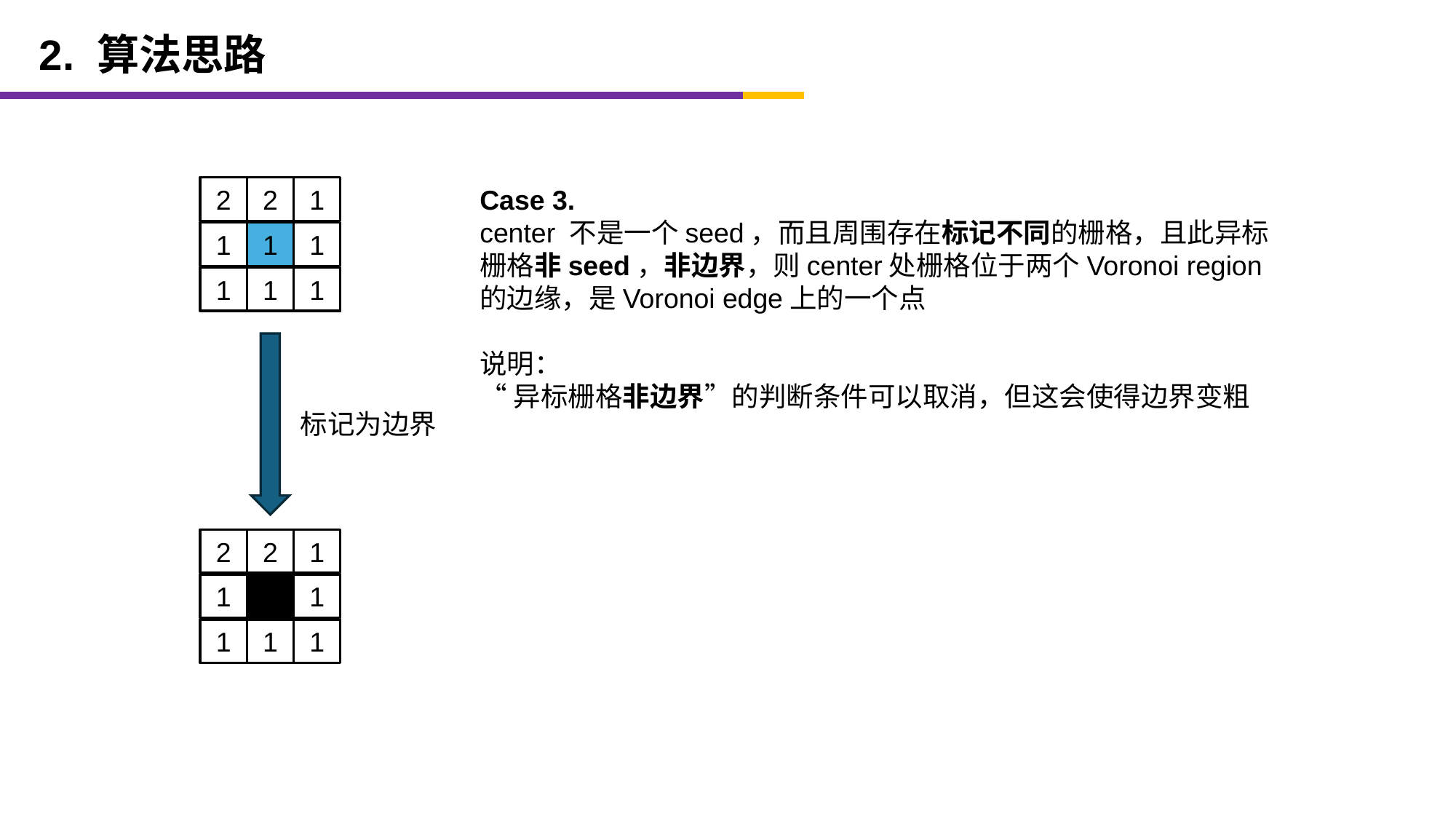

2. 算法思路
2
1
Case 3.
center 不是一个seed，而且周围存在标记不同的栅格，且此异标栅格非seed，非边界，则center处栅格位于两个Voronoi region的边缘，是Voronoi edge上的一个点

说明：
“异标栅格非边界”的判断条件可以取消，但这会使得边界变粗
2
1
1
1
1
1
1

标记为边界
2
1
2
e
1
1
1
1
1